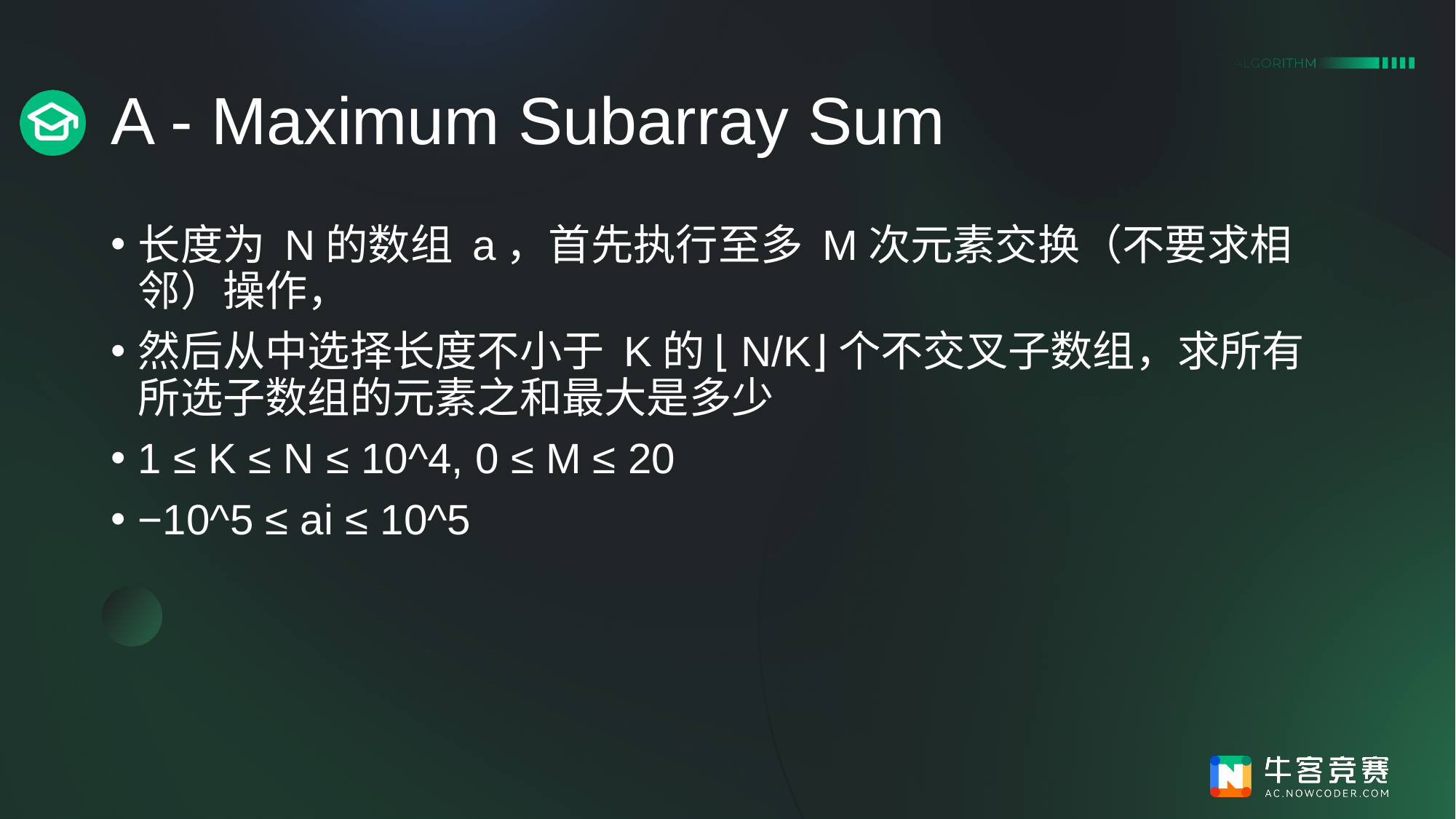

# A - Maximum Subarray Sum
长度为 N的数组 a，首先执行至多 M次元素交换（不要求相邻）操作，
然后从中选择长度不小于 K的 ⌊N/K⌋个不交叉子数组，求所有所选子数组的元素之和最大是多少
1 ≤ K ≤ N ≤ 10^4, 0 ≤ M ≤ 20
−10^5 ≤ ai ≤ 10^5